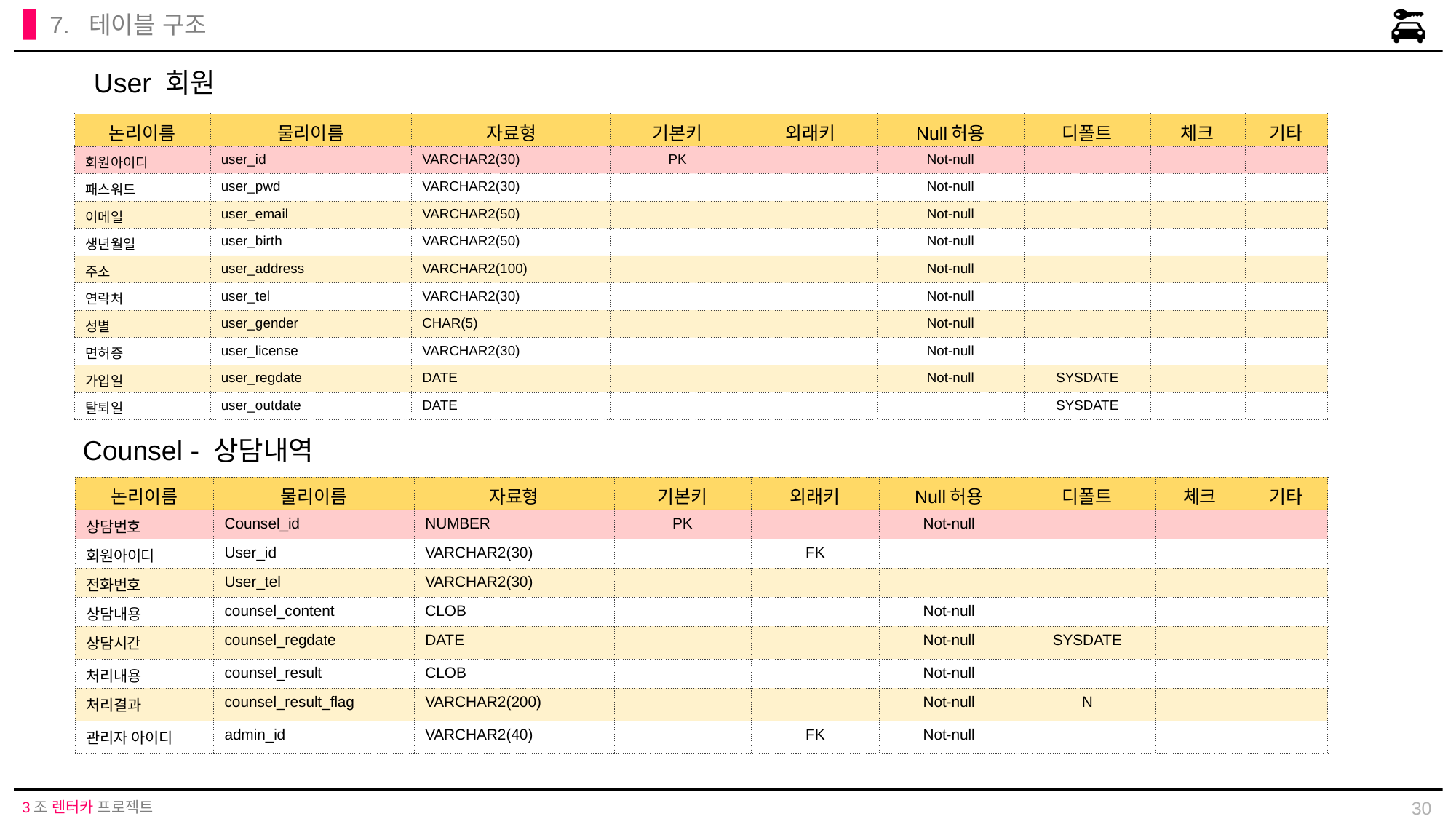

7.  테이블 구조
User 회원
| 논리이름 | 물리이름 | 자료형 | 기본키 | 외래키 | Null허용 | 디폴트 | 체크 | 기타 |
| --- | --- | --- | --- | --- | --- | --- | --- | --- |
| 회원아이디 | user\_id | VARCHAR2(30) | PK |  | Not-null |  |  |  |
| 패스워드 | user\_pwd | VARCHAR2(30) |  |  | Not-null |  |  |  |
| 이메일 | user\_email | VARCHAR2(50) |  |  | Not-null |  |  |  |
| 생년월일 | user\_birth | VARCHAR2(50) |  |  | Not-null |  |  |  |
| 주소 | user\_address | VARCHAR2(100) |  |  | Not-null |  |  |  |
| 연락처 | user\_tel | VARCHAR2(30) |  |  | Not-null |  |  |  |
| 성별 | user\_gender | CHAR(5) |  |  | Not-null |  |  |  |
| 면허증 | user\_license | VARCHAR2(30) |  |  | Not-null |  |  |  |
| 가입일 | user\_regdate | DATE |  |  | Not-null | SYSDATE |  |  |
| 탈퇴일 | user\_outdate | DATE |  |  |  | SYSDATE |  |  |
Counsel - 상담내역
| 논리이름 | 물리이름 | 자료형 | 기본키 | 외래키 | Null허용 | 디폴트 | 체크 | 기타 |
| --- | --- | --- | --- | --- | --- | --- | --- | --- |
| 상담번호 | Counsel\_id | NUMBER | PK |  | Not-null |  |  |  |
| 회원아이디 | User\_id | VARCHAR2(30) |  | FK |  |  |  |  |
| 전화번호 | User\_tel | VARCHAR2(30) |  |  |  |  |  |  |
| 상담내용 | counsel\_content | CLOB |  |  | Not-null |  |  |  |
| 상담시간 | counsel\_regdate | DATE |  |  | Not-null | SYSDATE |  |  |
| 처리내용 | counsel\_result | CLOB |  |  | Not-null |  |  |  |
| 처리결과 | counsel\_result\_flag | VARCHAR2(200) |  |  | Not-null | N |  |  |
| 관리자 아이디 | admin\_id | VARCHAR2(40) |  | FK | Not-null |  |  |  |
30